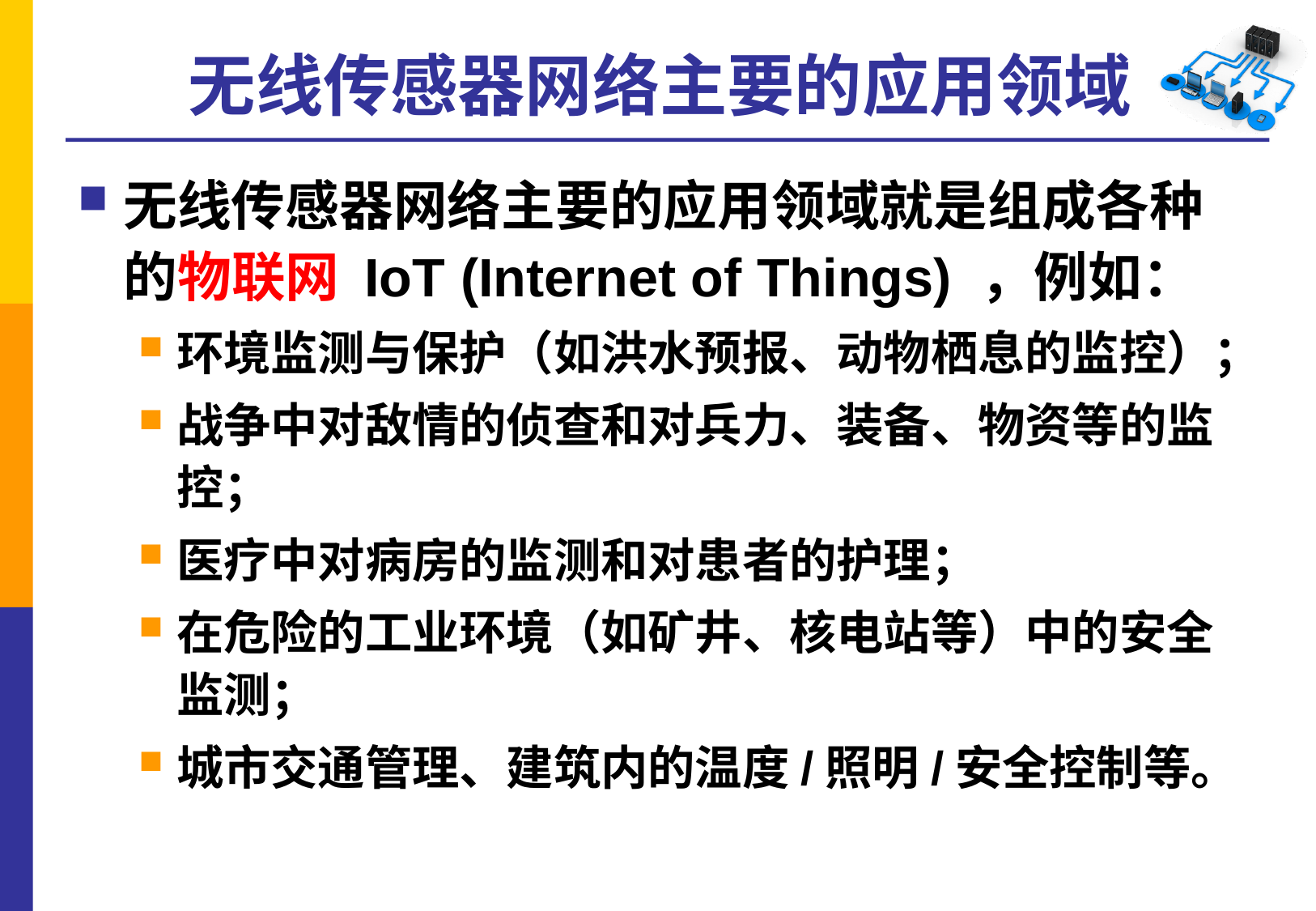

# 无线传感器网络主要的应用领域
无线传感器网络主要的应用领域就是组成各种的物联网 IoT (Internet of Things) ，例如：
环境监测与保护（如洪水预报、动物栖息的监控）；
战争中对敌情的侦查和对兵力、装备、物资等的监控；
医疗中对病房的监测和对患者的护理；
在危险的工业环境（如矿井、核电站等）中的安全监测；
城市交通管理、建筑内的温度/照明/安全控制等。